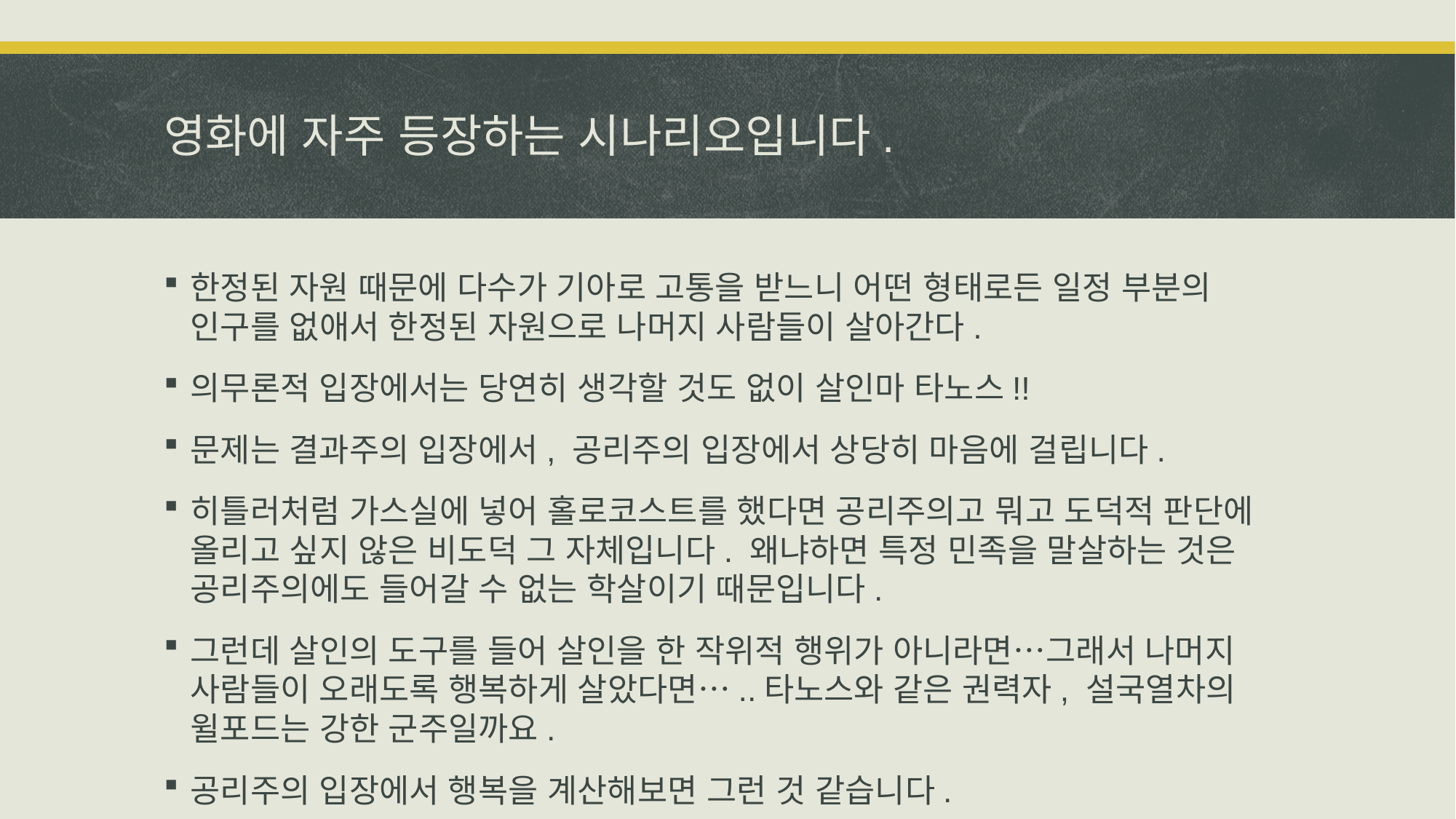

# 영화에 자주 등장하는 시나리오입니다.
한정된 자원 때문에 다수가 기아로 고통을 받느니 어떤 형태로든 일정 부분의 인구를 없애서 한정된 자원으로 나머지 사람들이 살아간다.
의무론적 입장에서는 당연히 생각할 것도 없이 살인마 타노스!!
문제는 결과주의 입장에서, 공리주의 입장에서 상당히 마음에 걸립니다.
히틀러처럼 가스실에 넣어 홀로코스트를 했다면 공리주의고 뭐고 도덕적 판단에 올리고 싶지 않은 비도덕 그 자체입니다. 왜냐하면 특정 민족을 말살하는 것은 공리주의에도 들어갈 수 없는 학살이기 때문입니다.
그런데 살인의 도구를 들어 살인을 한 작위적 행위가 아니라면…그래서 나머지 사람들이 오래도록 행복하게 살았다면…..타노스와 같은 권력자, 설국열차의 윌포드는 강한 군주일까요.
공리주의 입장에서 행복을 계산해보면 그런 것 같습니다.